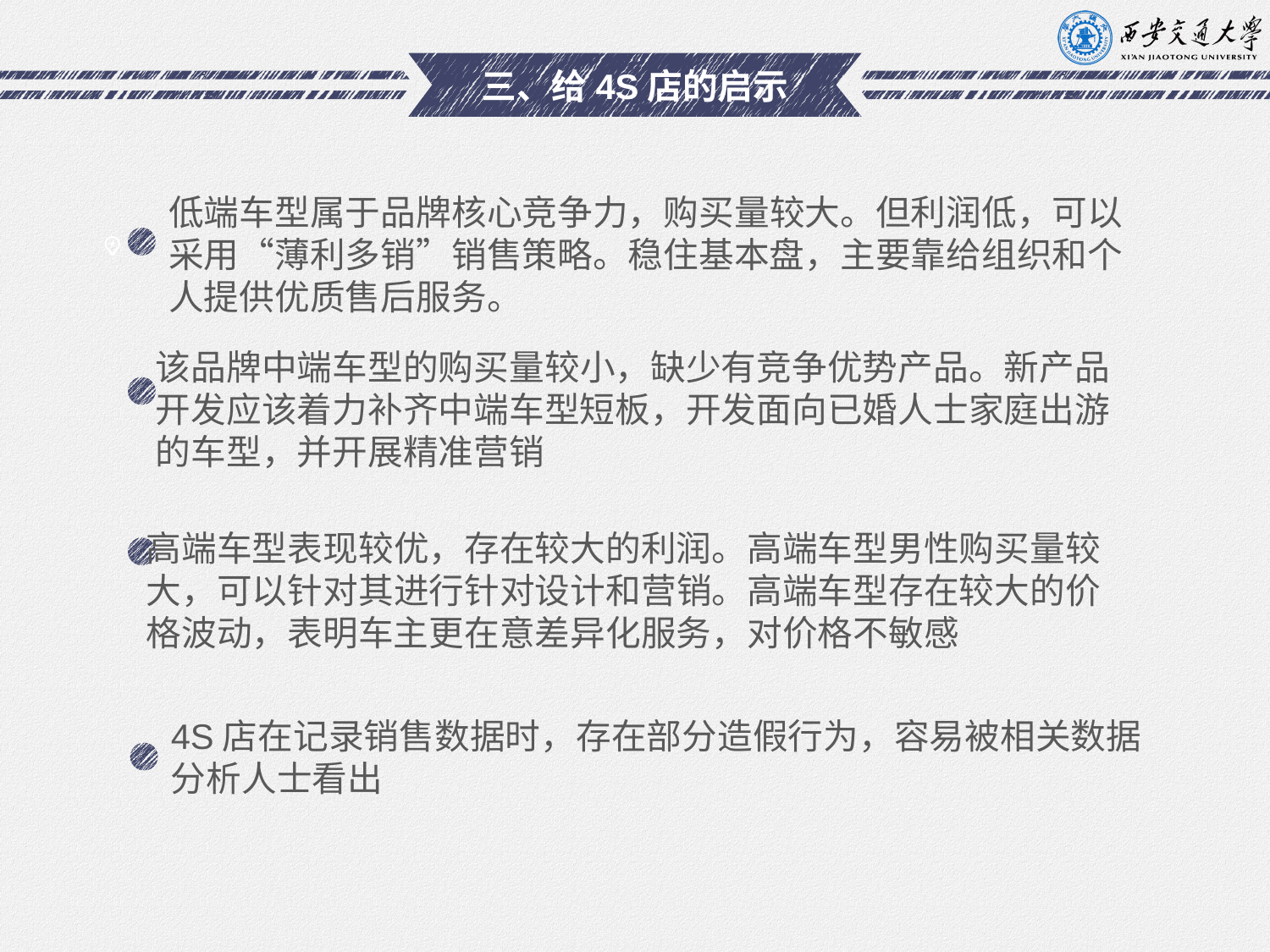

# 三、给4S店的启示
低端车型属于品牌核心竞争力，购买量较大。但利润低，可以采用“薄利多销”销售策略。稳住基本盘，主要靠给组织和个人提供优质售后服务。

该品牌中端车型的购买量较小，缺少有竞争优势产品。新产品开发应该着力补齐中端车型短板，开发面向已婚人士家庭出游的车型，并开展精准营销

高端车型表现较优，存在较大的利润。高端车型男性购买量较大，可以针对其进行针对设计和营销。高端车型存在较大的价格波动，表明车主更在意差异化服务，对价格不敏感

4S店在记录销售数据时，存在部分造假行为，容易被相关数据分析人士看出